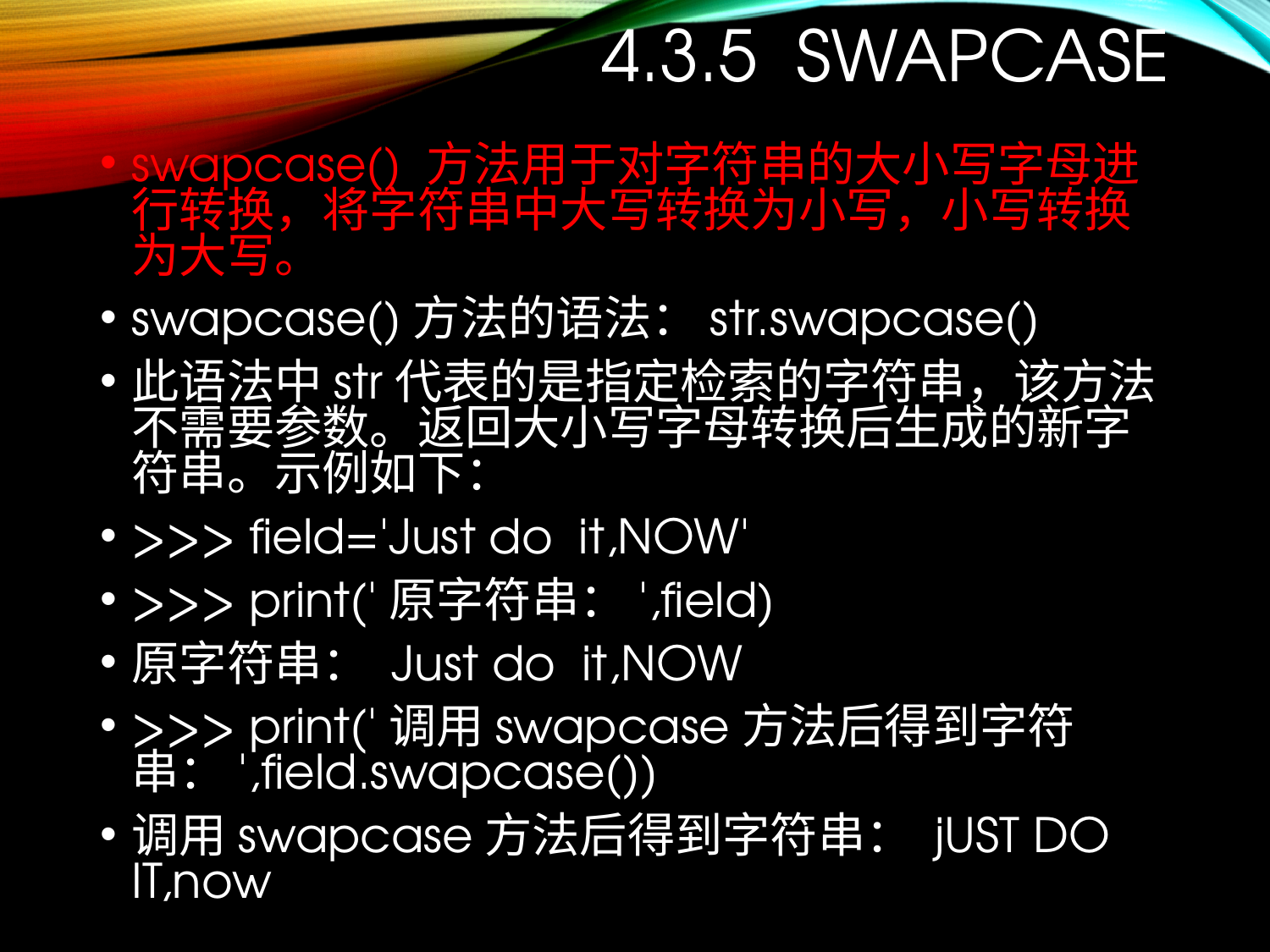

# 4.3.5  swapcase
swapcase() 方法用于对字符串的大小写字母进行转换，将字符串中大写转换为小写，小写转换为大写。
swapcase()方法的语法：str.swapcase()
此语法中str代表的是指定检索的字符串，该方法不需要参数。返回大小写字母转换后生成的新字符串。示例如下：
>>> field='Just do  it,NOW'
>>> print('原字符串：',field)
原字符串： Just do  it,NOW
>>> print('调用swapcase方法后得到字符串：',field.swapcase())
调用swapcase方法后得到字符串： jUST DO  IT,now